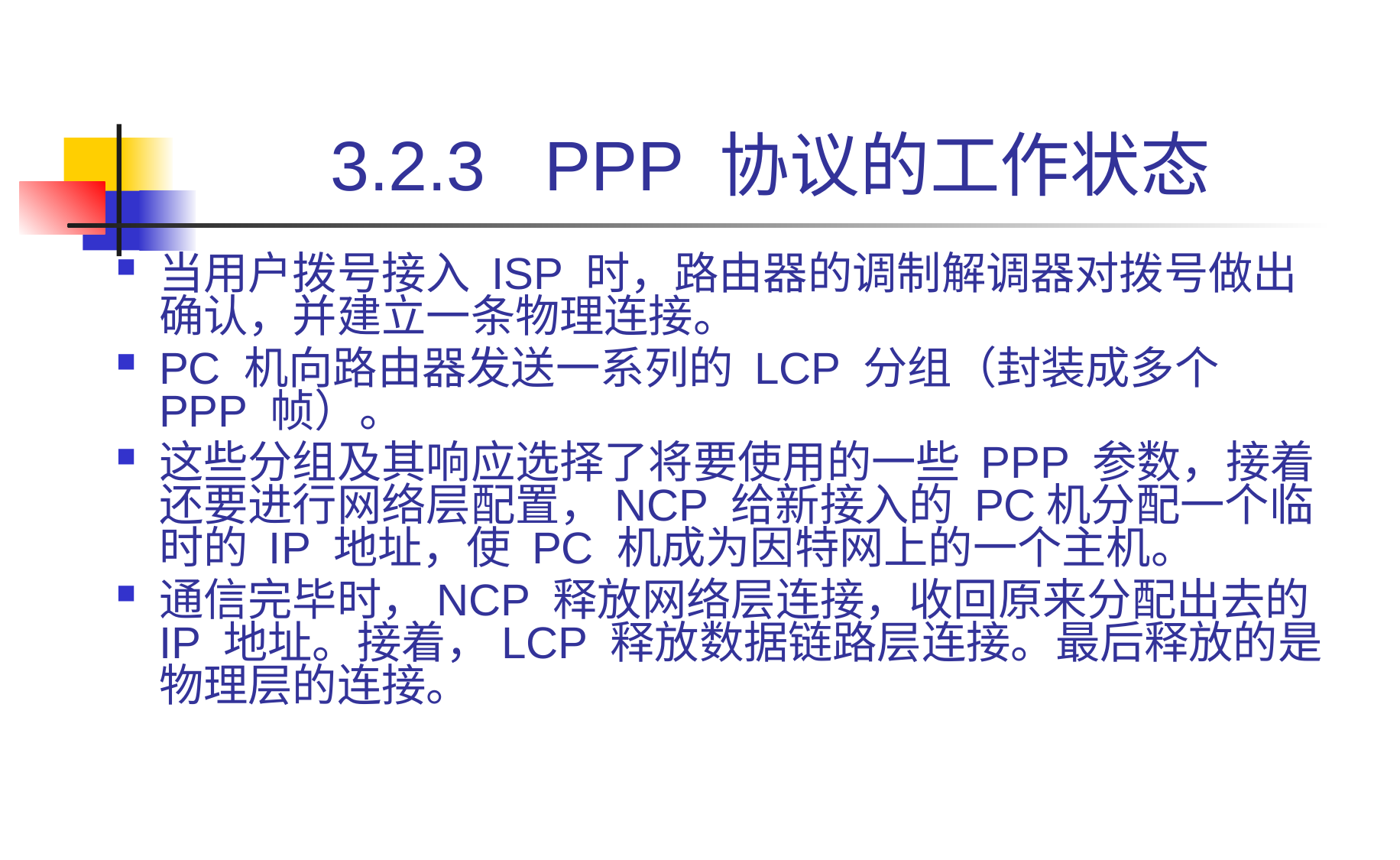

# 3.2.3   PPP 协议的工作状态
当用户拨号接入 ISP 时，路由器的调制解调器对拨号做出确认，并建立一条物理连接。
PC 机向路由器发送一系列的 LCP 分组（封装成多个 PPP 帧）。
这些分组及其响应选择了将要使用的一些 PPP 参数，接着还要进行网络层配置，NCP 给新接入的 PC机分配一个临时的 IP 地址，使 PC 机成为因特网上的一个主机。
通信完毕时，NCP 释放网络层连接，收回原来分配出去的 IP 地址。接着，LCP 释放数据链路层连接。最后释放的是物理层的连接。